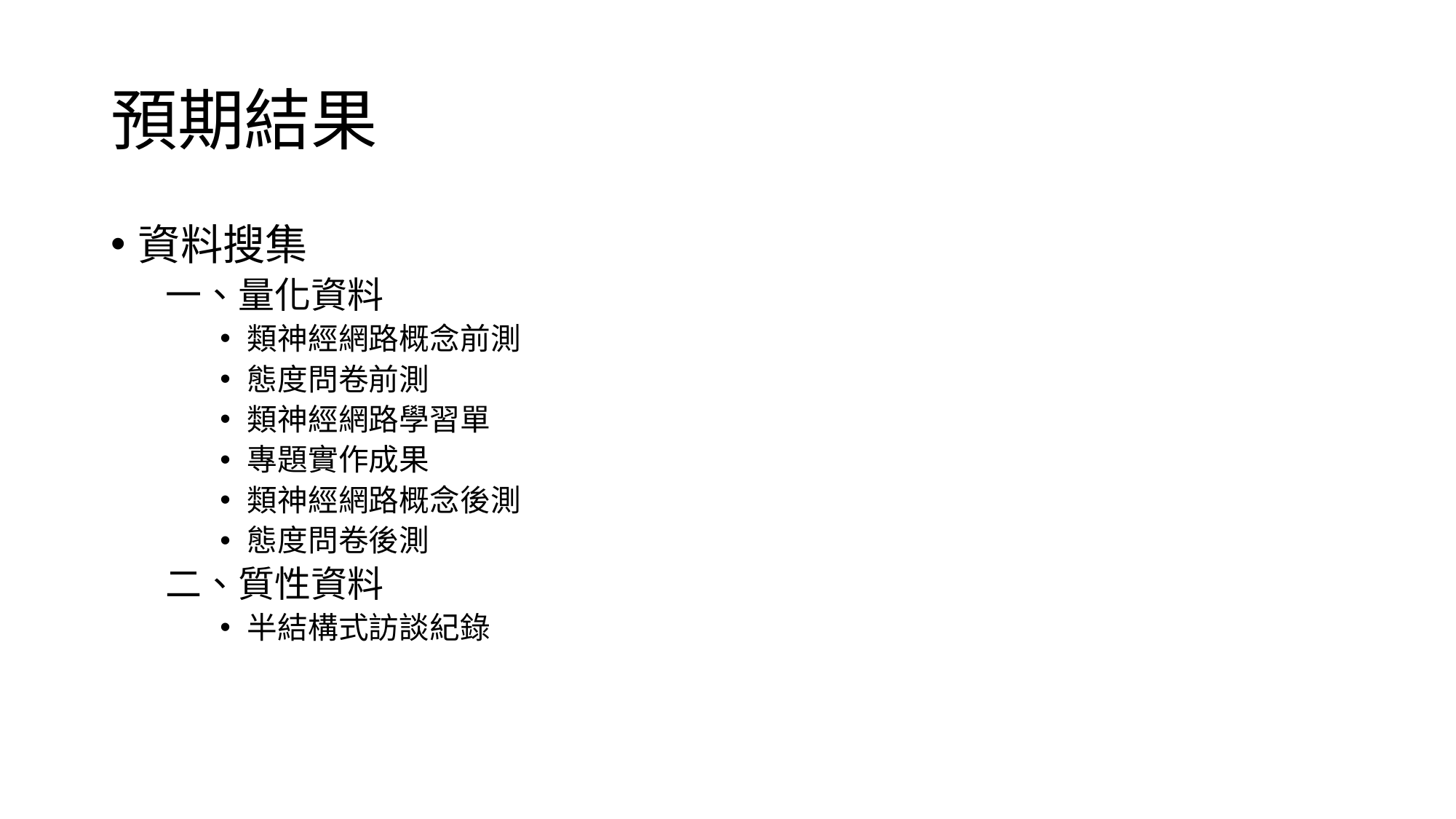

# 預期結果
資料搜集
一、量化資料
類神經網路概念前測
態度問卷前測
類神經網路學習單
專題實作成果
類神經網路概念後測
態度問卷後測
二、質性資料
半結構式訪談紀錄